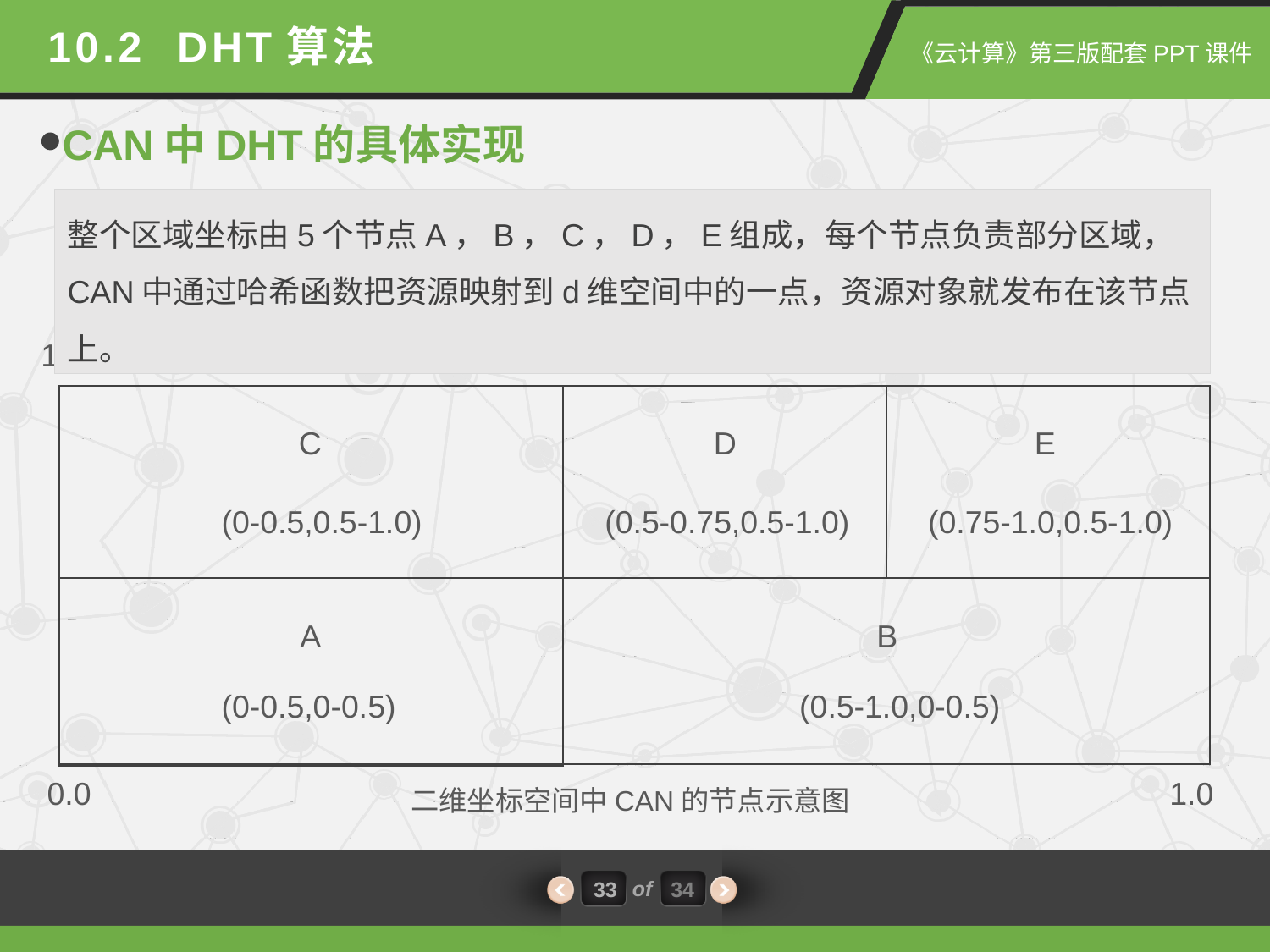

10.2  DHT算法
CAN中DHT的具体实现

整个区域坐标由5个节点A，B，C，D，E组成，每个节点负责部分区域， CAN中通过哈希函数把资源映射到d维空间中的一点，资源对象就发布在该节点上。
1.0

C
D
E
(0-0.5,0.5-1.0)
(0.5-0.75,0.5-1.0)
(0.75-1.0,0.5-1.0)
A
B
(0-0.5,0-0.5)
(0.5-1.0,0-0.5)
0.0
1.0
二维坐标空间中CAN的节点示意图
33